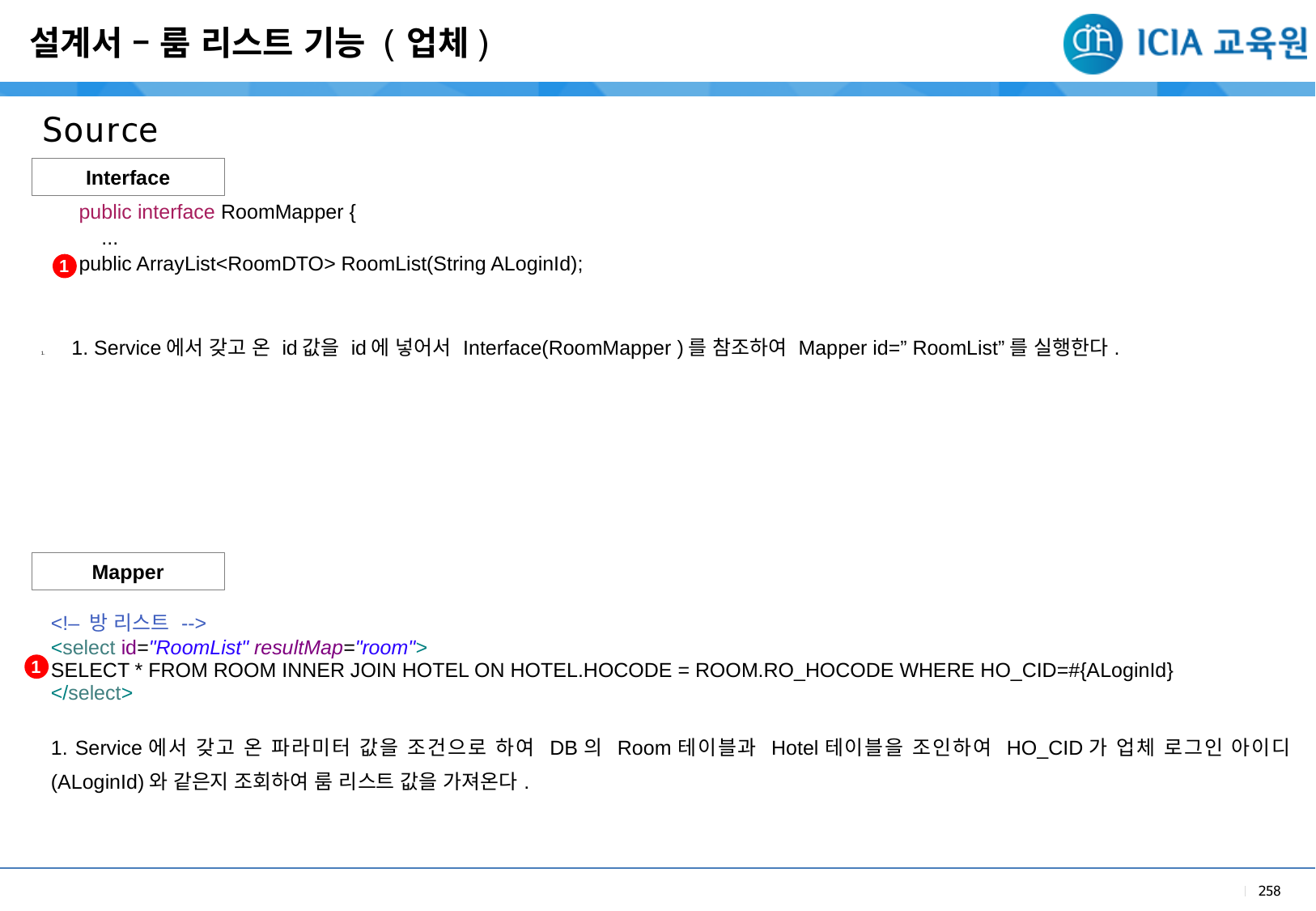

설계서 – 룸 리스트 기능 (업체)
Source
Interface
| public interface RoomMapper { ... public ArrayList<RoomDTO> RoomList(String ALoginId); |
| --- |
| 1. Service에서 갖고 온 id값을 id에 넣어서 Interface(RoomMapper )를 참조하여 Mapper id=” RoomList”를 실행한다. |
1

Mapper
| <!– 방 리스트 --> <select id="RoomList" resultMap="room"> SELECT \* FROM ROOM INNER JOIN HOTEL ON HOTEL.HOCODE = ROOM.RO\_HOCODE WHERE HO\_CID=#{ALoginId} </select> |
| --- |
| 1. Service에서 갖고 온 파라미터 값을 조건으로 하여 DB의 Room테이블과 Hotel테이블을 조인하여 HO\_CID가 업체 로그인 아이디(ALoginId)와 같은지 조회하여 룸 리스트 값을 가져온다. |
1